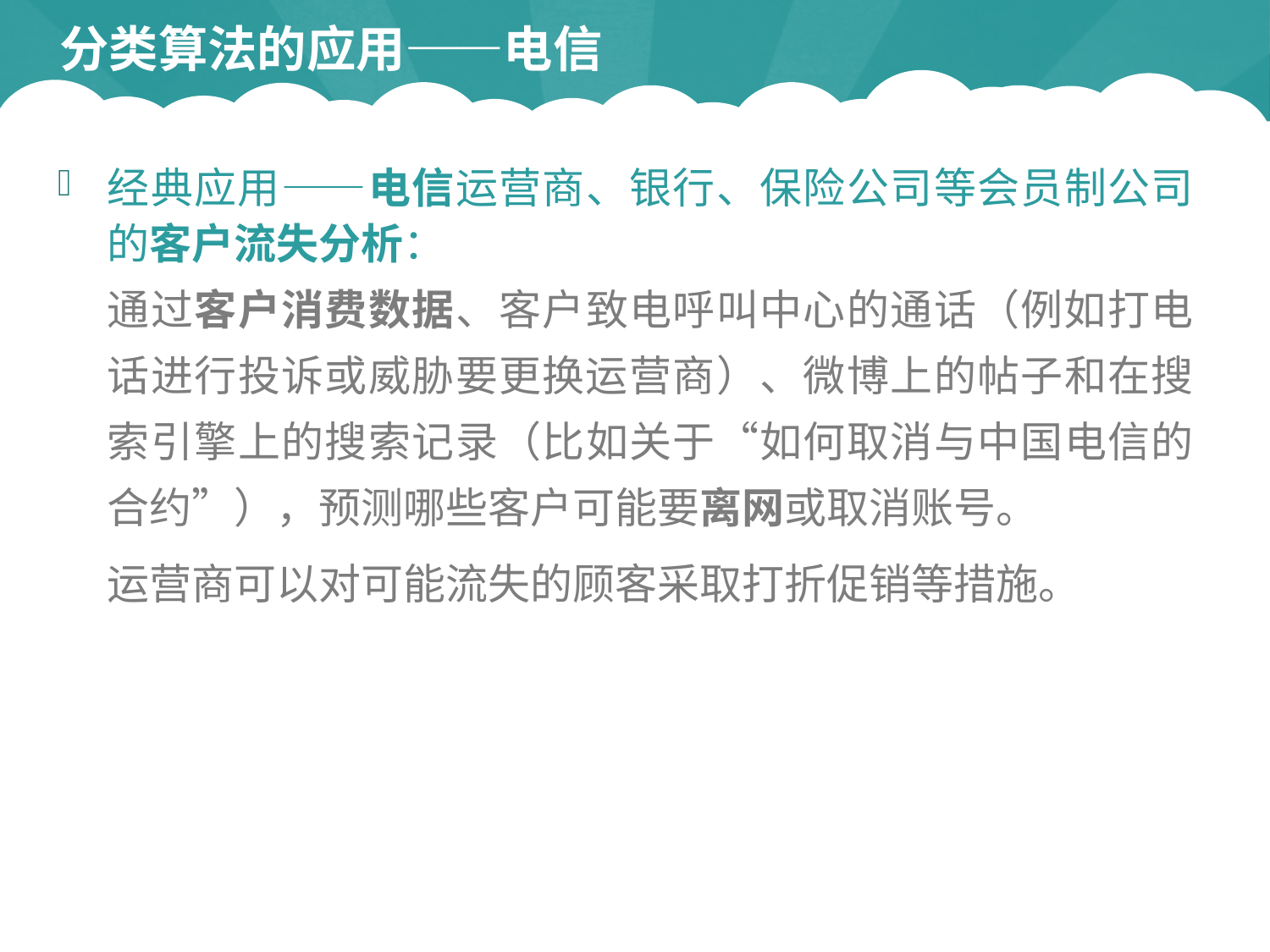

# 分类算法的应用——电信
经典应用——电信运营商、银行、保险公司等会员制公司的客户流失分析：
通过客户消费数据、客户致电呼叫中心的通话（例如打电话进行投诉或威胁要更换运营商）、微博上的帖子和在搜索引擎上的搜索记录（比如关于“如何取消与中国电信的合约”），预测哪些客户可能要离网或取消账号。
运营商可以对可能流失的顾客采取打折促销等措施。